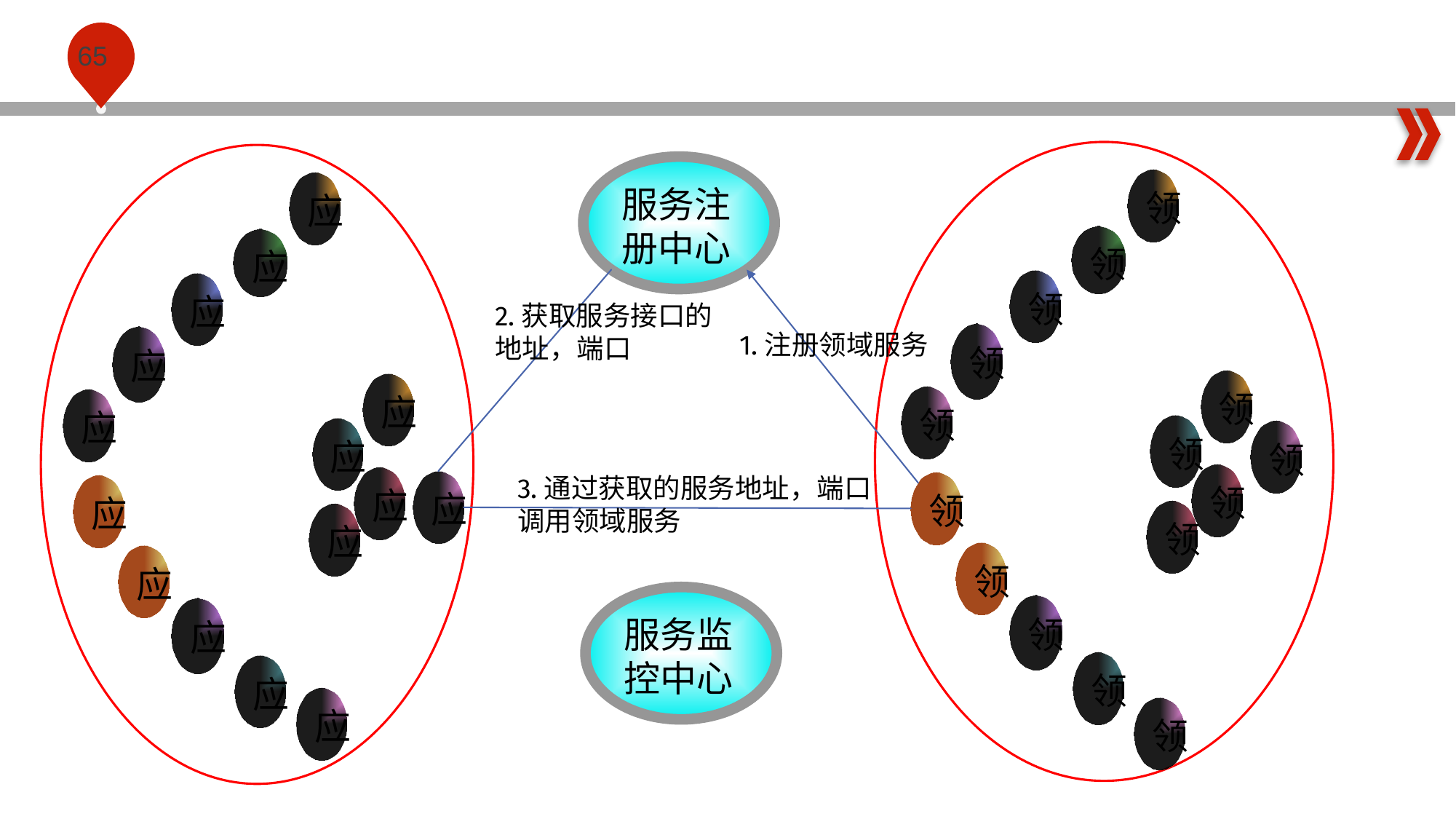

服务注册中心
领
应
领
应
领
应
2.获取服务接口的
地址，端口
1.注册领域服务
领
应
领
应
领
应
领
应
领
领
3.通过获取的服务地址，端口
调用领域服务
应
应
领
应
领
应
领
应
服务监控中心
领
应
领
应
应
领